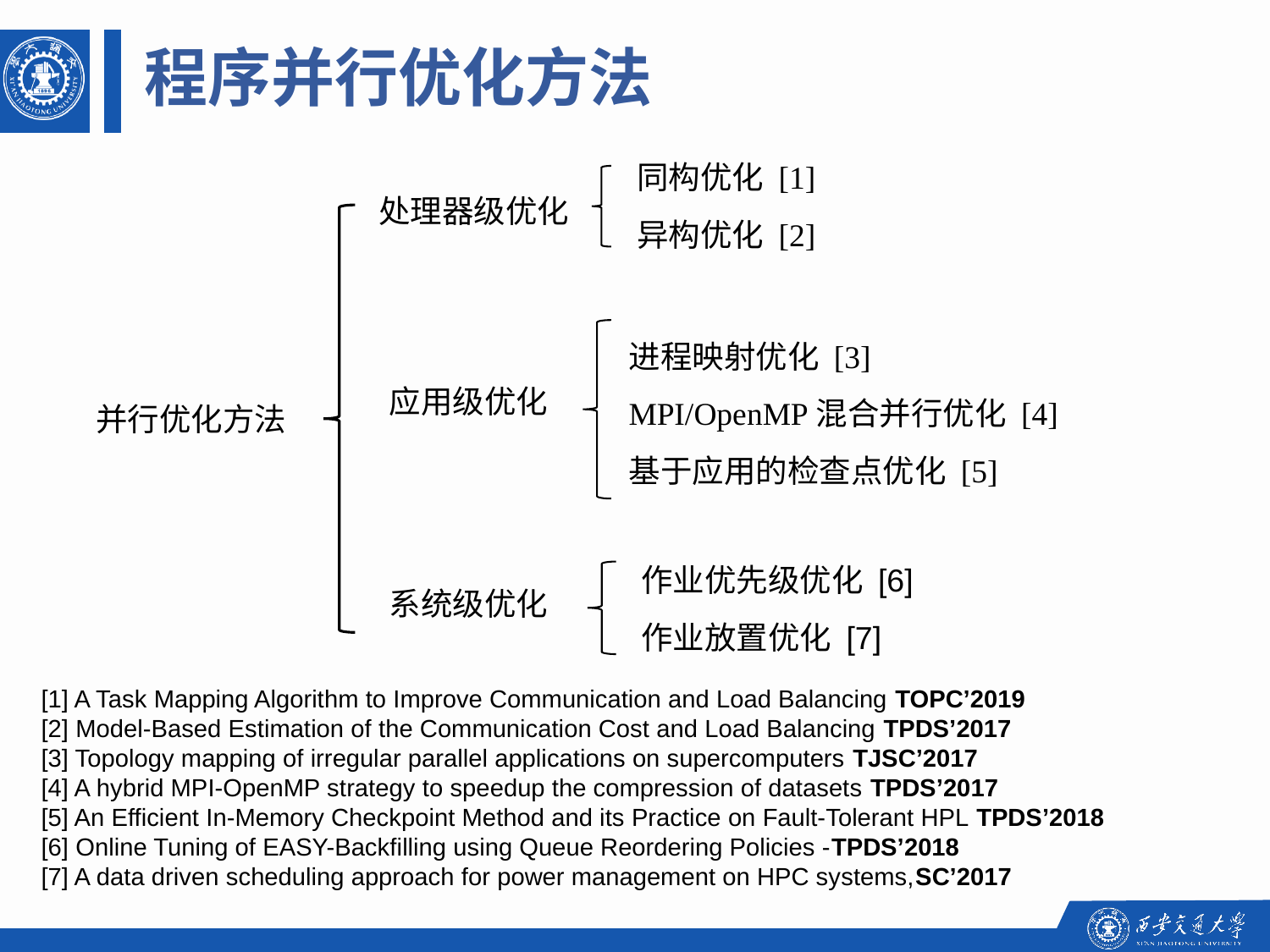

程序并行优化方法
同构优化 [1]
异构优化 [2]

处理器级优化

进程映射优化 [3]
MPI/OpenMP混合并行优化 [4]
基于应用的检查点优化 [5]

应用级优化
并行优化方法
作业优先级优化 [6]
作业放置优化 [7]

系统级优化
[1] A Task Mapping Algorithm to Improve Communication and Load Balancing TOPC’2019
[2] Model-Based Estimation of the Communication Cost and Load Balancing TPDS’2017
[3] Topology mapping of irregular parallel applications on supercomputers TJSC’2017
[4] A hybrid MPI-OpenMP strategy to speedup the compression of datasets TPDS’2017
[5] An Efficient In-Memory Checkpoint Method and its Practice on Fault-Tolerant HPL TPDS’2018
[6] Online Tuning of EASY-Backfilling using Queue Reordering Policies -TPDS’2018
[7] A data driven scheduling approach for power management on HPC systems,SC’2017